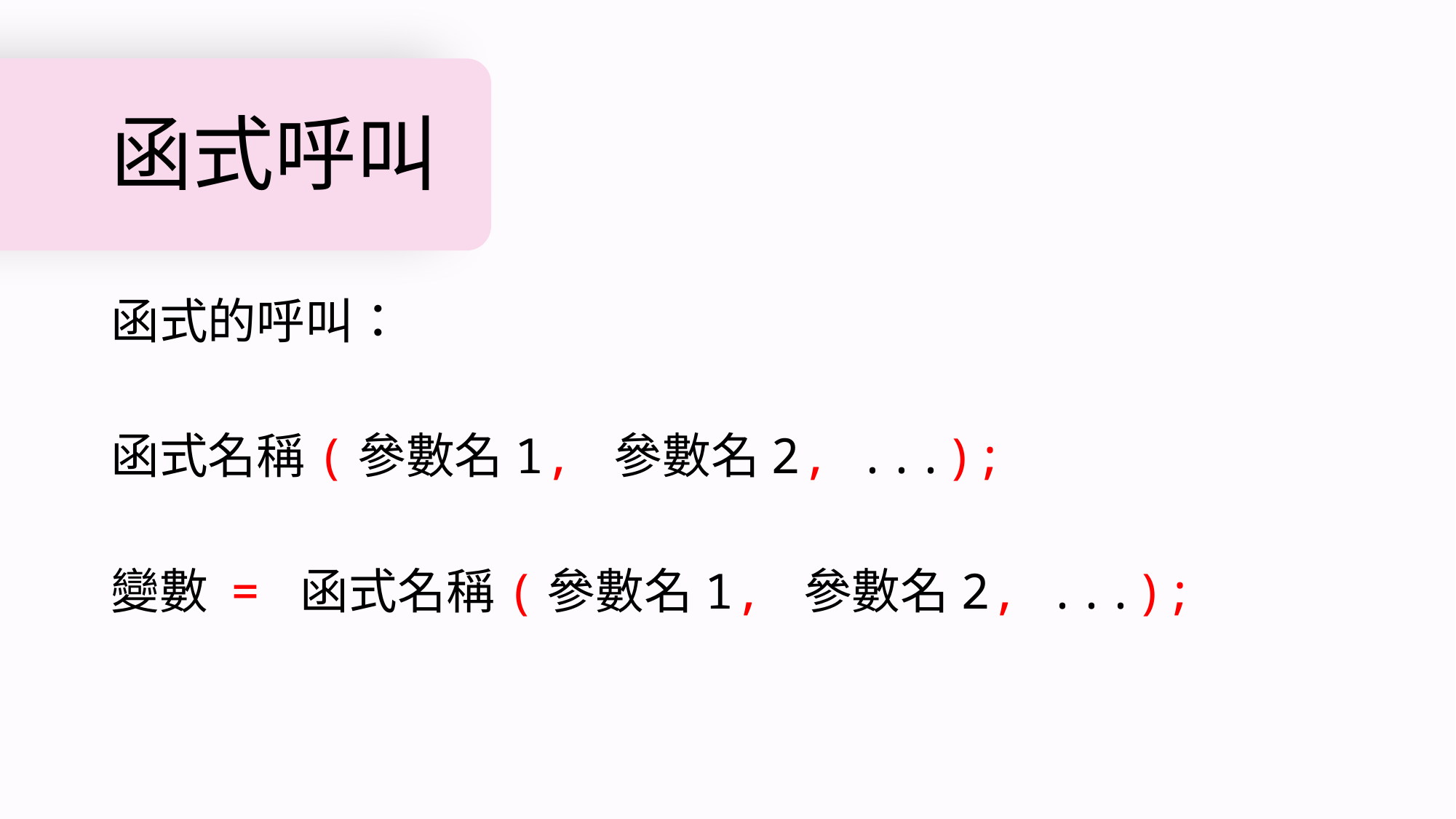

# 函式呼叫
函式的呼叫：

函式名稱(參數名1, 參數名2, ...);

變數 = 函式名稱(參數名1, 參數名2, ...);